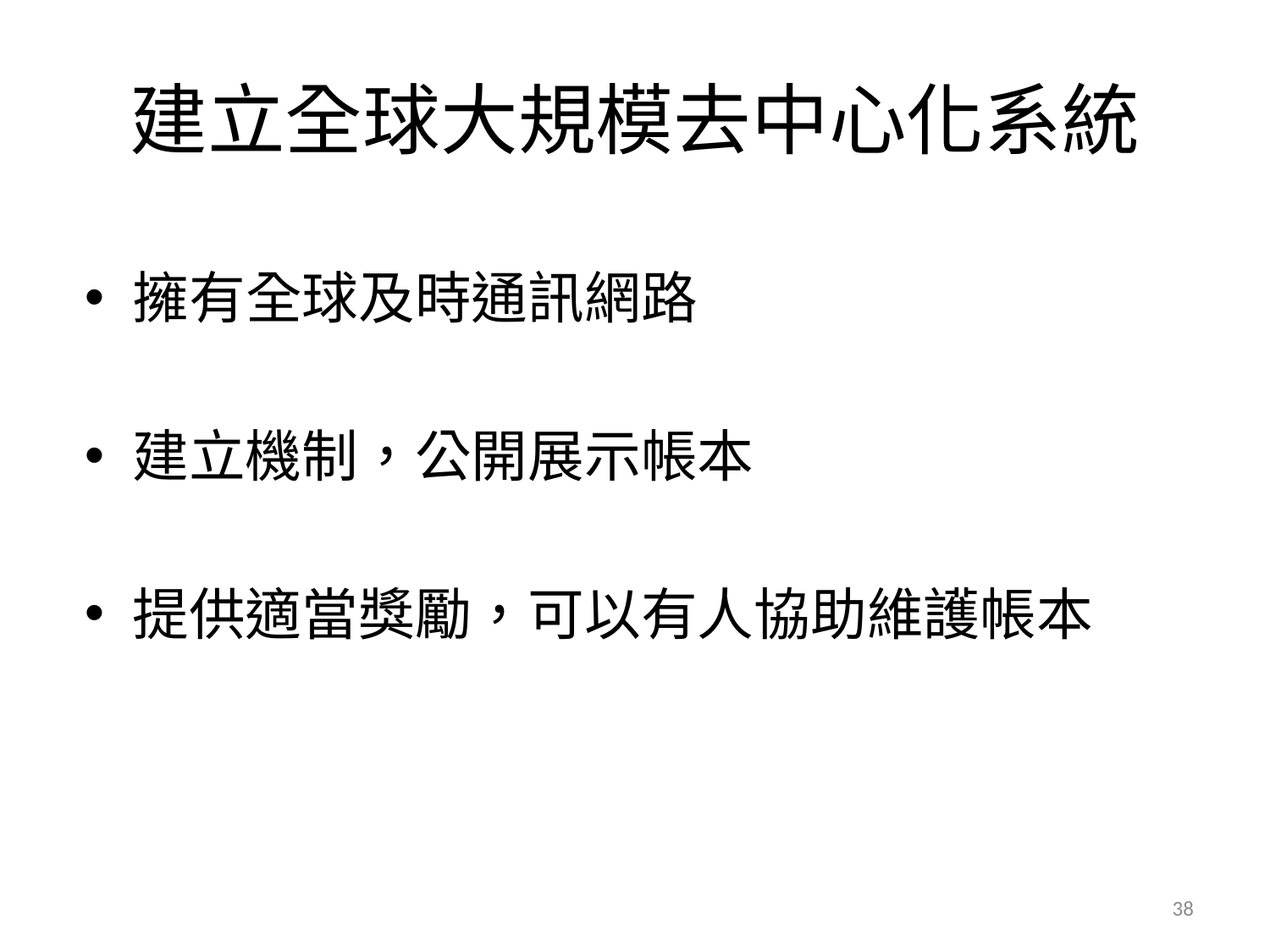

# 建立全球大規模去中心化系統
擁有全球及時通訊網路

建立機制，公開展示帳本

提供適當獎勵，可以有人協助維護帳本
38